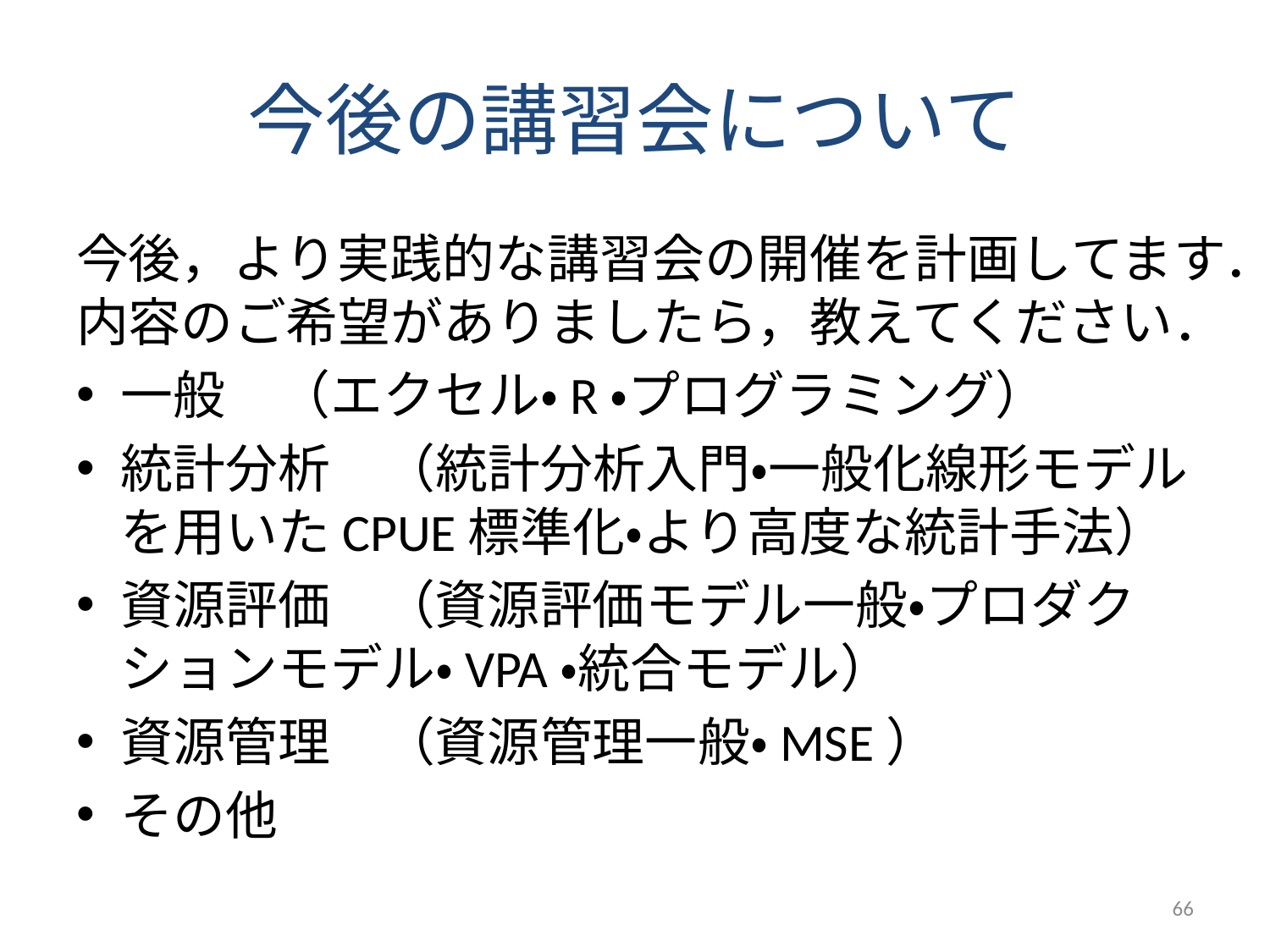

# 今後の講習会について
今後，より実践的な講習会の開催を計画してます．内容のご希望がありましたら，教えてください．
一般　（エクセル・R・プログラミング）
統計分析　（統計分析入門・一般化線形モデルを用いたCPUE標準化・より高度な統計手法）
資源評価　（資源評価モデル一般・プロダクションモデル・VPA・統合モデル）
資源管理　（資源管理一般・MSE）
その他

66